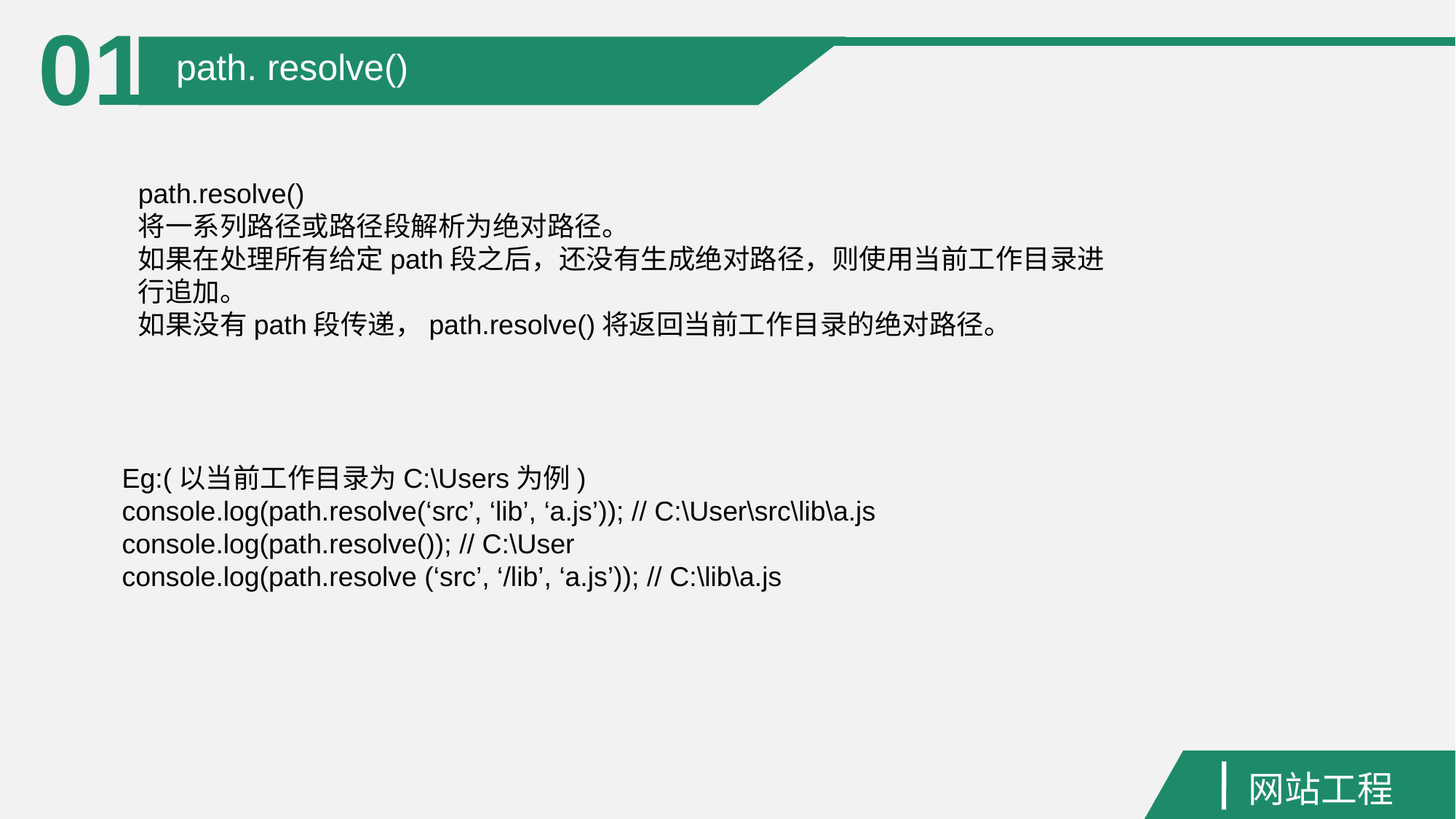

01
path. resolve()

path.resolve()
将一系列路径或路径段解析为绝对路径。
如果在处理所有给定path段之后，还没有生成绝对路径，则使用当前工作目录进行追加。
如果没有path段传递，path.resolve()将返回当前工作目录的绝对路径。
Eg:(以当前工作目录为C:\Users为例)
console.log(path.resolve(‘src’, ‘lib’, ‘a.js’)); // C:\User\src\lib\a.js
console.log(path.resolve()); // C:\User
console.log(path.resolve (‘src’, ‘/lib’, ‘a.js’)); // C:\lib\a.js